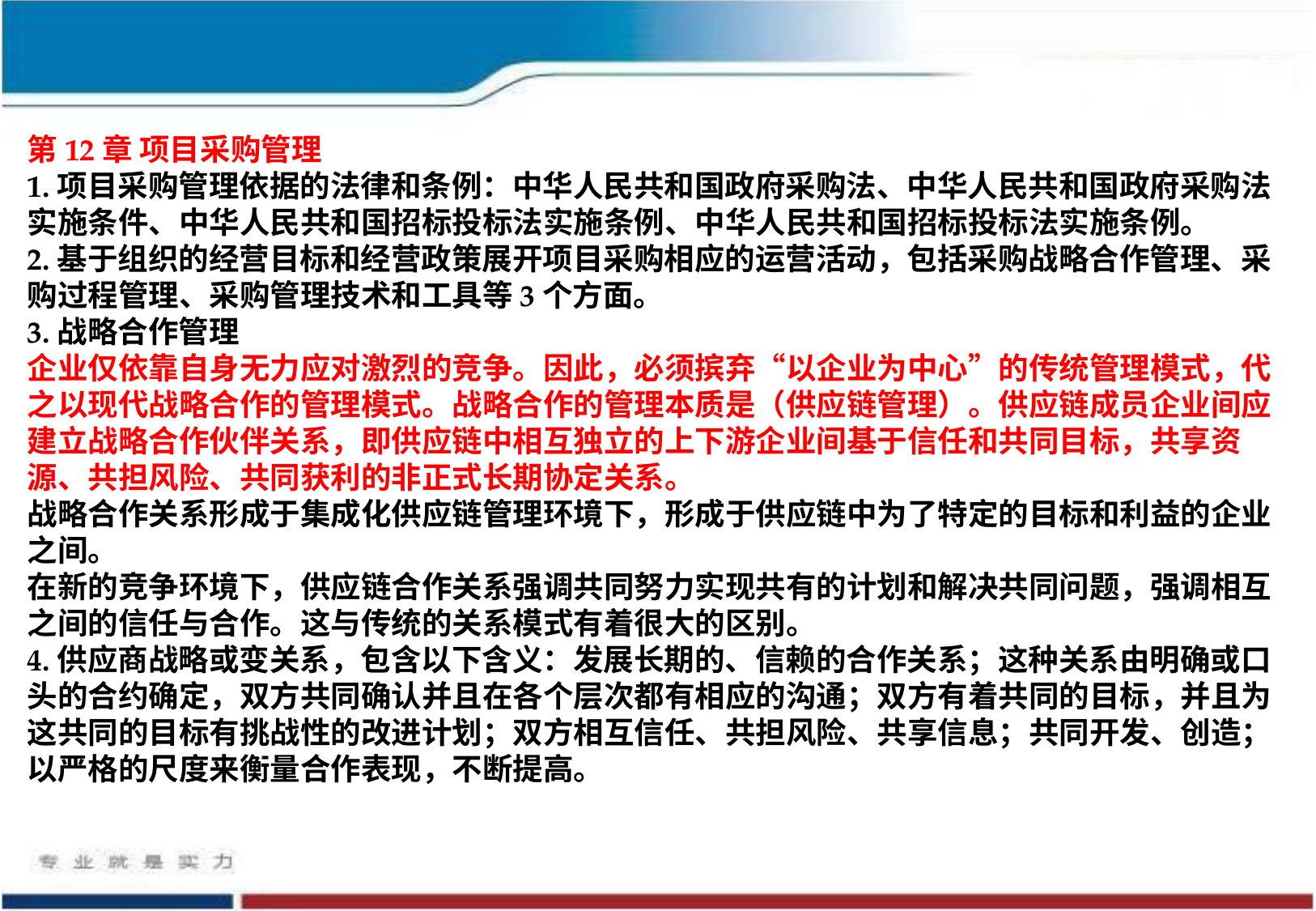

第12章 项目采购管理
1.项目采购管理依据的法律和条例：中华人民共和国政府采购法、中华人民共和国政府采购法实施条件、中华人民共和国招标投标法实施条例、中华人民共和国招标投标法实施条例。
2.基于组织的经营目标和经营政策展开项目采购相应的运营活动，包括采购战略合作管理、采购过程管理、采购管理技术和工具等3个方面。
3.战略合作管理
企业仅依靠自身无力应对激烈的竞争。因此，必须摈弃“以企业为中心”的传统管理模式，代之以现代战略合作的管理模式。战略合作的管理本质是（供应链管理）。供应链成员企业间应建立战略合作伙伴关系，即供应链中相互独立的上下游企业间基于信任和共同目标，共享资源、共担风险、共同获利的非正式长期协定关系。
战略合作关系形成于集成化供应链管理环境下，形成于供应链中为了特定的目标和利益的企业之间。
在新的竞争环境下，供应链合作关系强调共同努力实现共有的计划和解决共同问题，强调相互之间的信任与合作。这与传统的关系模式有着很大的区别。
4.供应商战略或变关系，包含以下含义：发展长期的、信赖的合作关系；这种关系由明确或口头的合约确定，双方共同确认并且在各个层次都有相应的沟通；双方有着共同的目标，并且为这共同的目标有挑战性的改进计划；双方相互信任、共担风险、共享信息；共同开发、创造；以严格的尺度来衡量合作表现，不断提高。